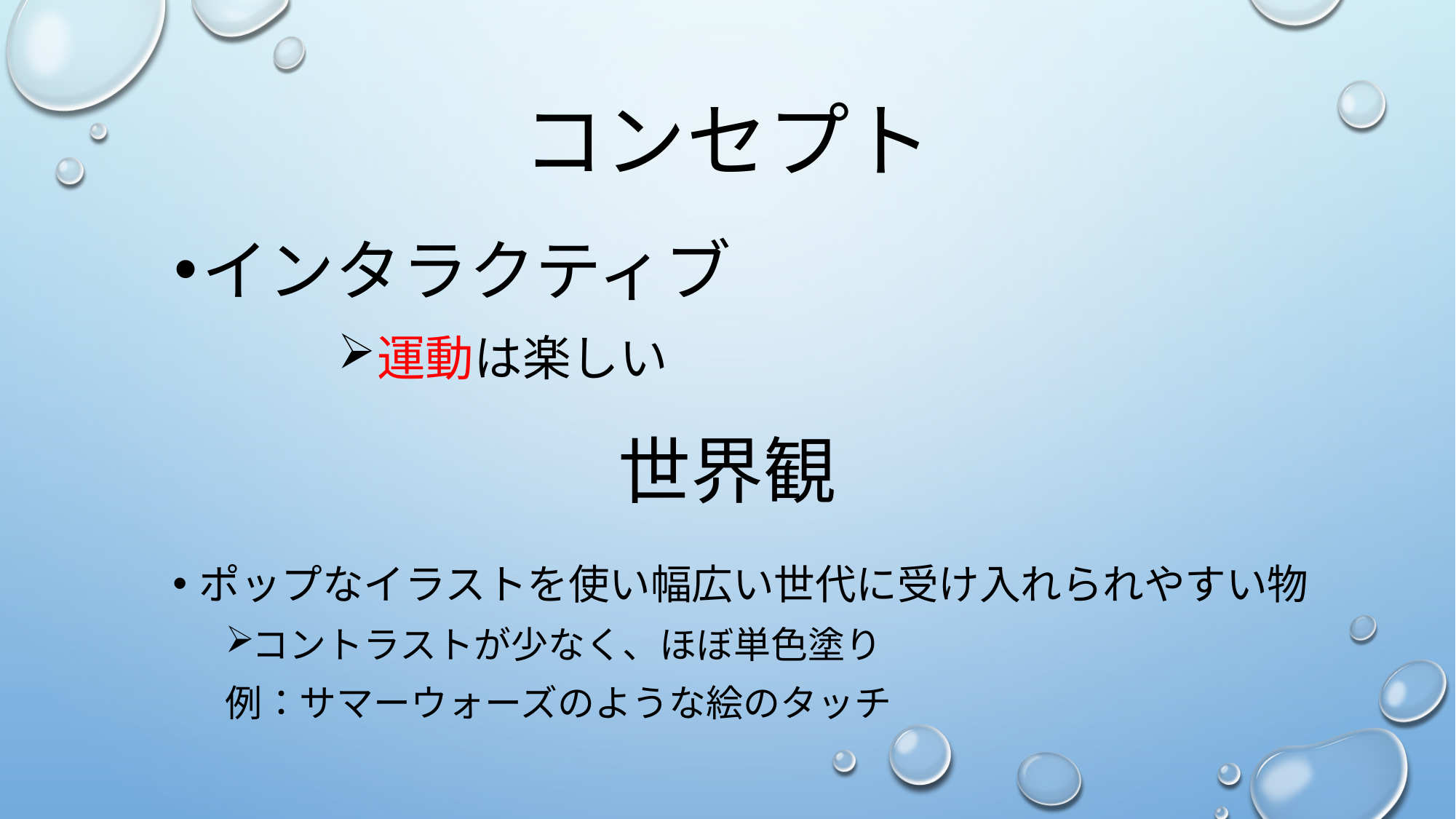

コンセプト
インタラクティブ
運動は楽しい

世界観
ポップなイラストを使い幅広い世代に受け入れられやすい物
コントラストが少なく、ほぼ単色塗り
例：サマーウォーズのような絵のタッチ